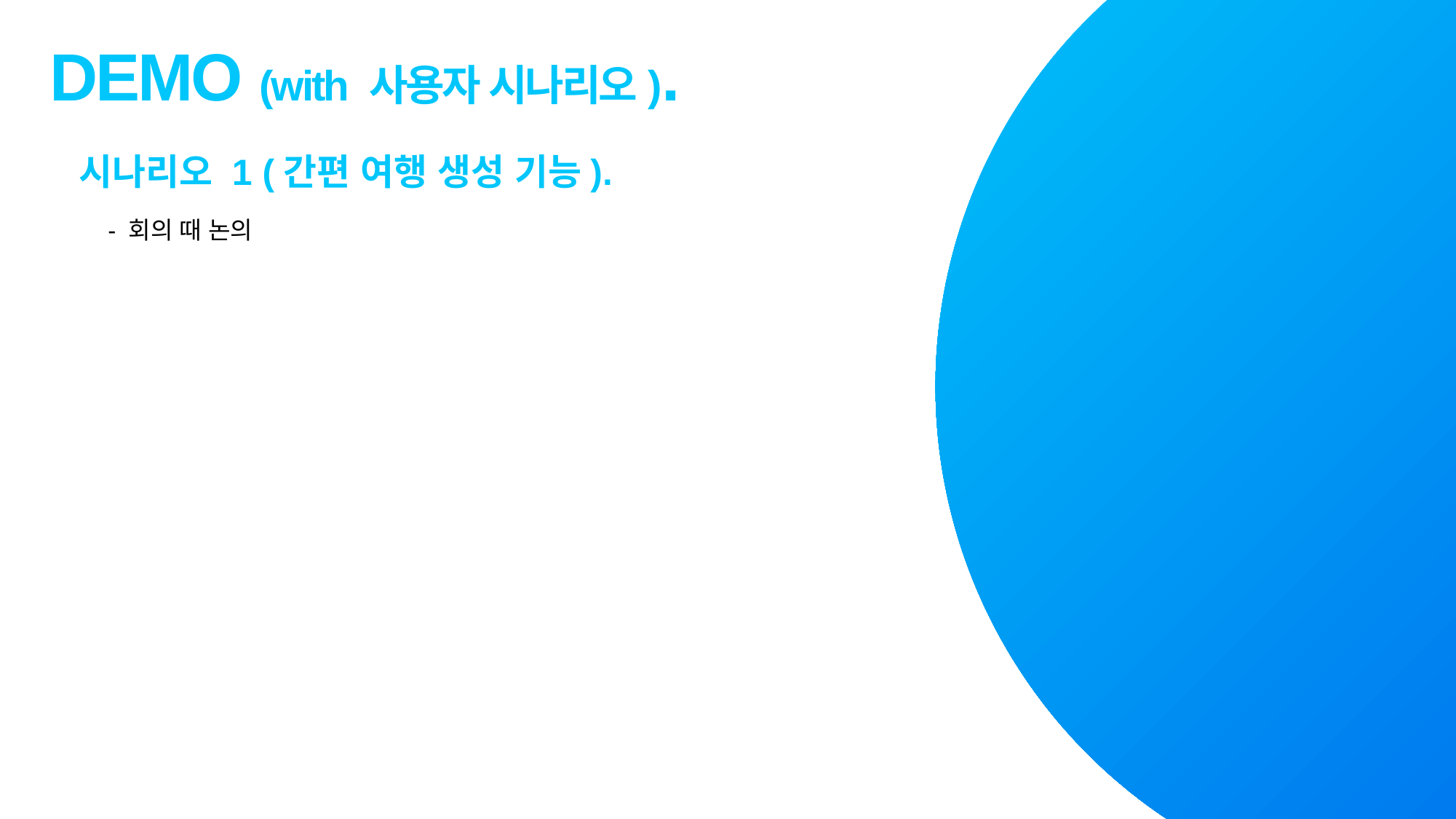

DEMO (with 사용자 시나리오).
시나리오 1 (간편 여행 생성 기능).
- 회의 때 논의